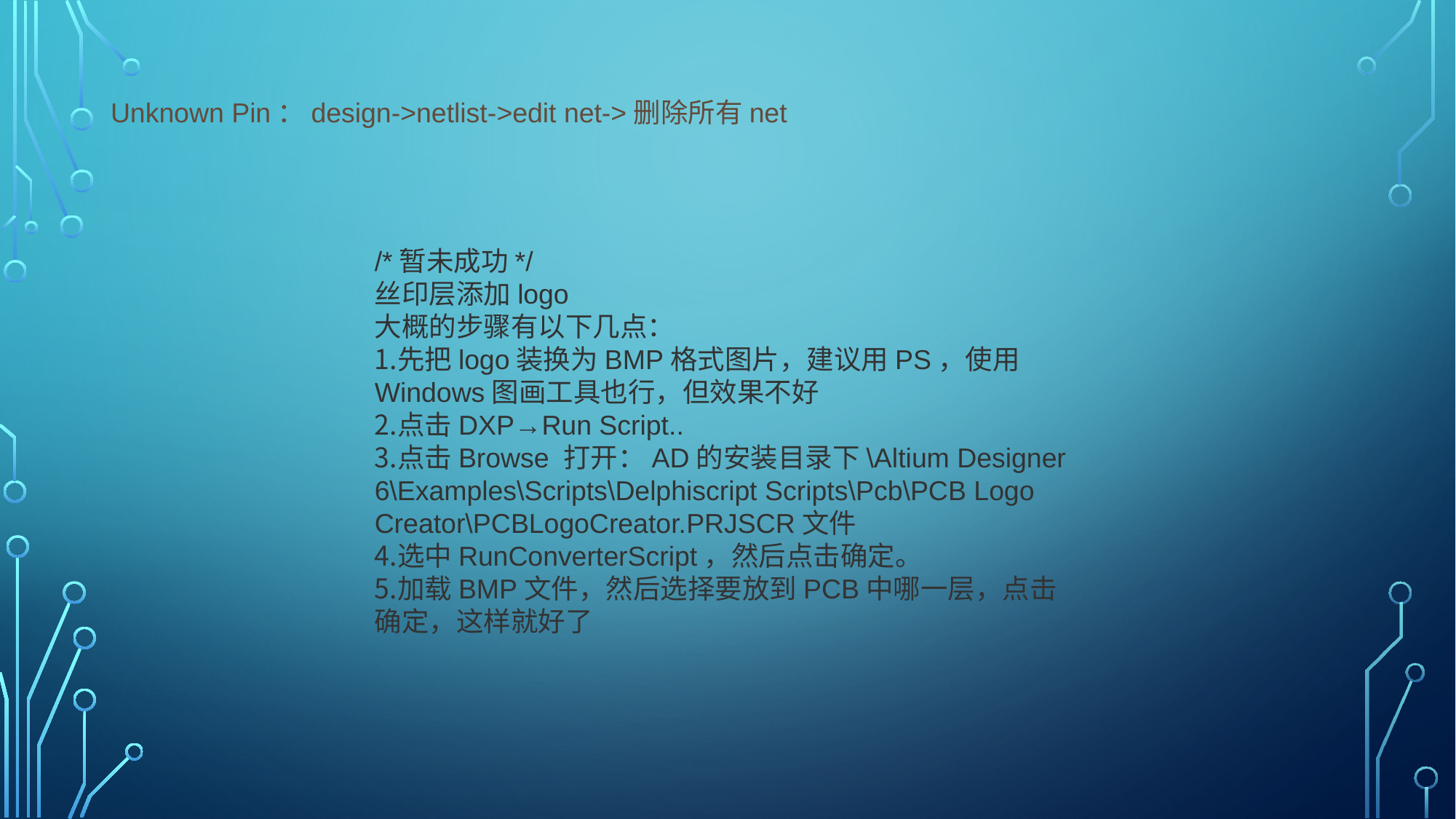

Unknown Pin：design->netlist->edit net->删除所有net
/*暂未成功*/
丝印层添加logo
大概的步骤有以下几点：
先把logo装换为BMP格式图片，建议用PS，使用Windows图画工具也行，但效果不好
点击DXP→Run Script..
点击Browse 打开：AD的安装目录下\Altium Designer 6\Examples\Scripts\Delphiscript Scripts\Pcb\PCB Logo Creator\PCBLogoCreator.PRJSCR文件
选中RunConverterScript，然后点击确定。
加载BMP文件，然后选择要放到PCB中哪一层，点击确定，这样就好了